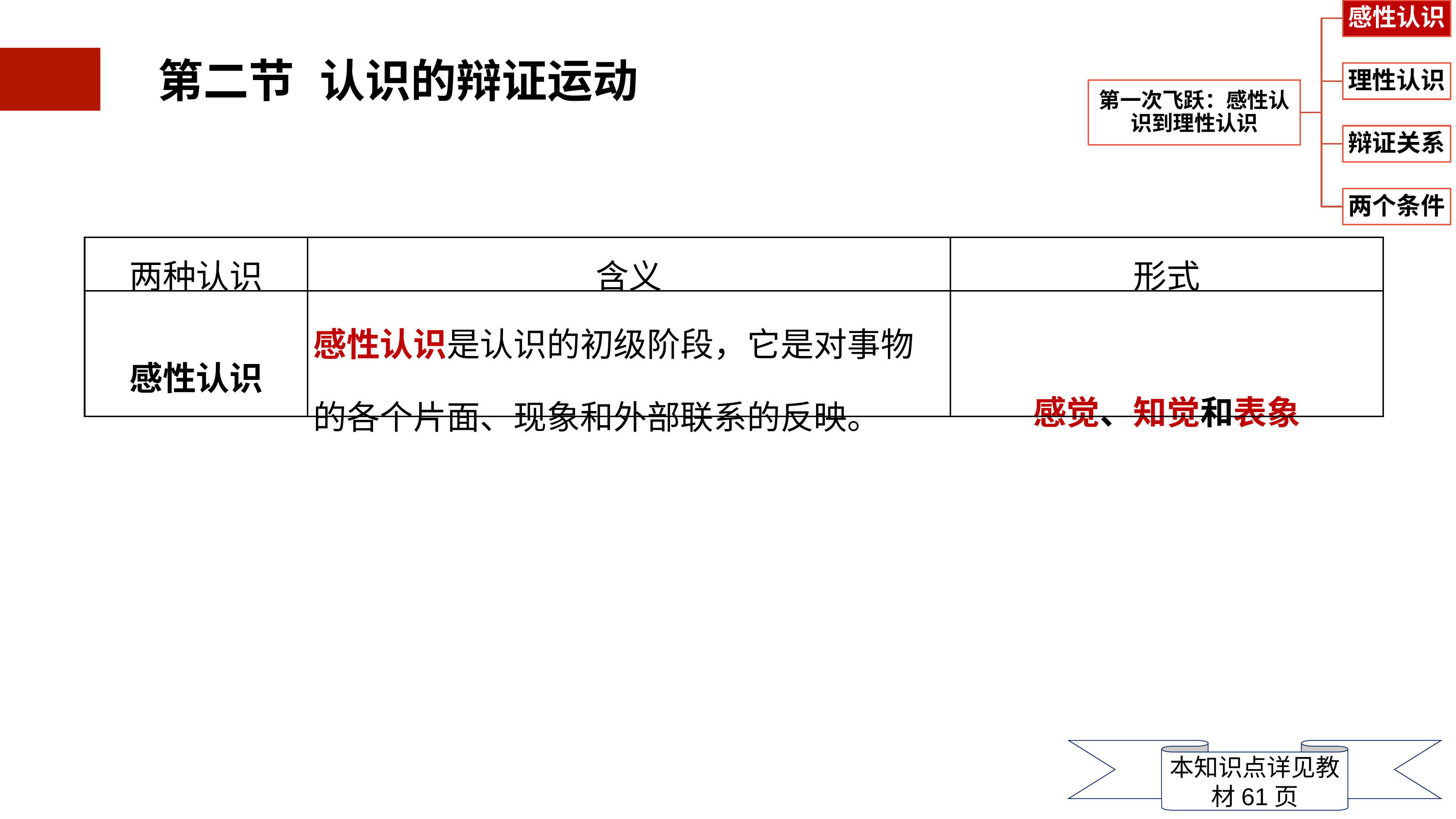

2.2.1从感性认识到理性认识
第一次飞跃：感性认识到理性认识
感性认识
理性认识
辩证关系
两个条件
| 两种认识 | 含义 | 形式 |
| --- | --- | --- |
| 感性认识 | 感性认识是认识的初级阶段，它是对事物的各个片面、现象和外部联系的反映。 | 感觉、知觉和表象 |
本知识点详见教材61页